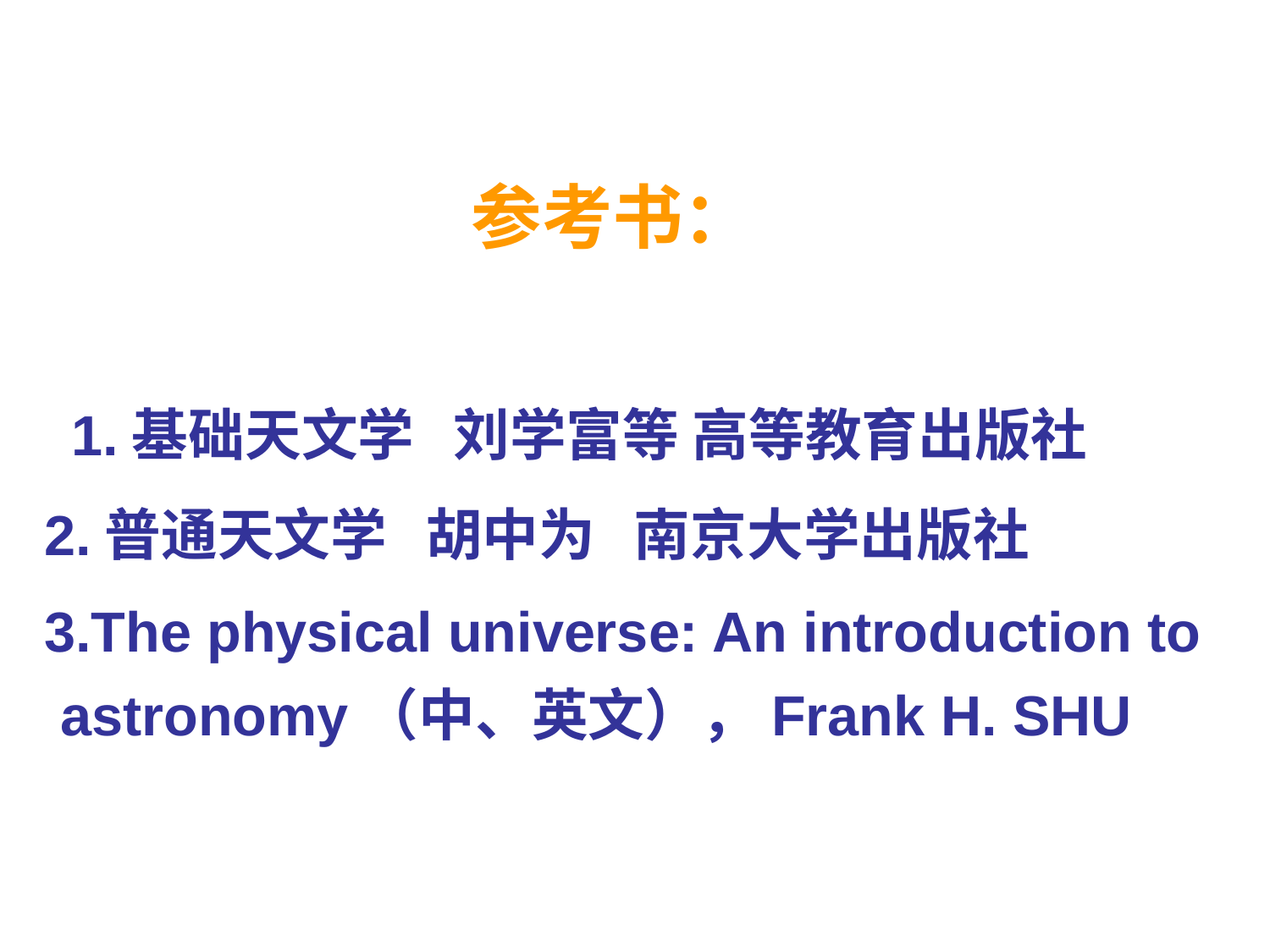

参考书：

   1.基础天文学   刘学富等 高等教育出版社
  2.普通天文学   胡中为   南京大学出版社
  3.The physical universe: An introduction to astronomy（中、英文），Frank H. SHU